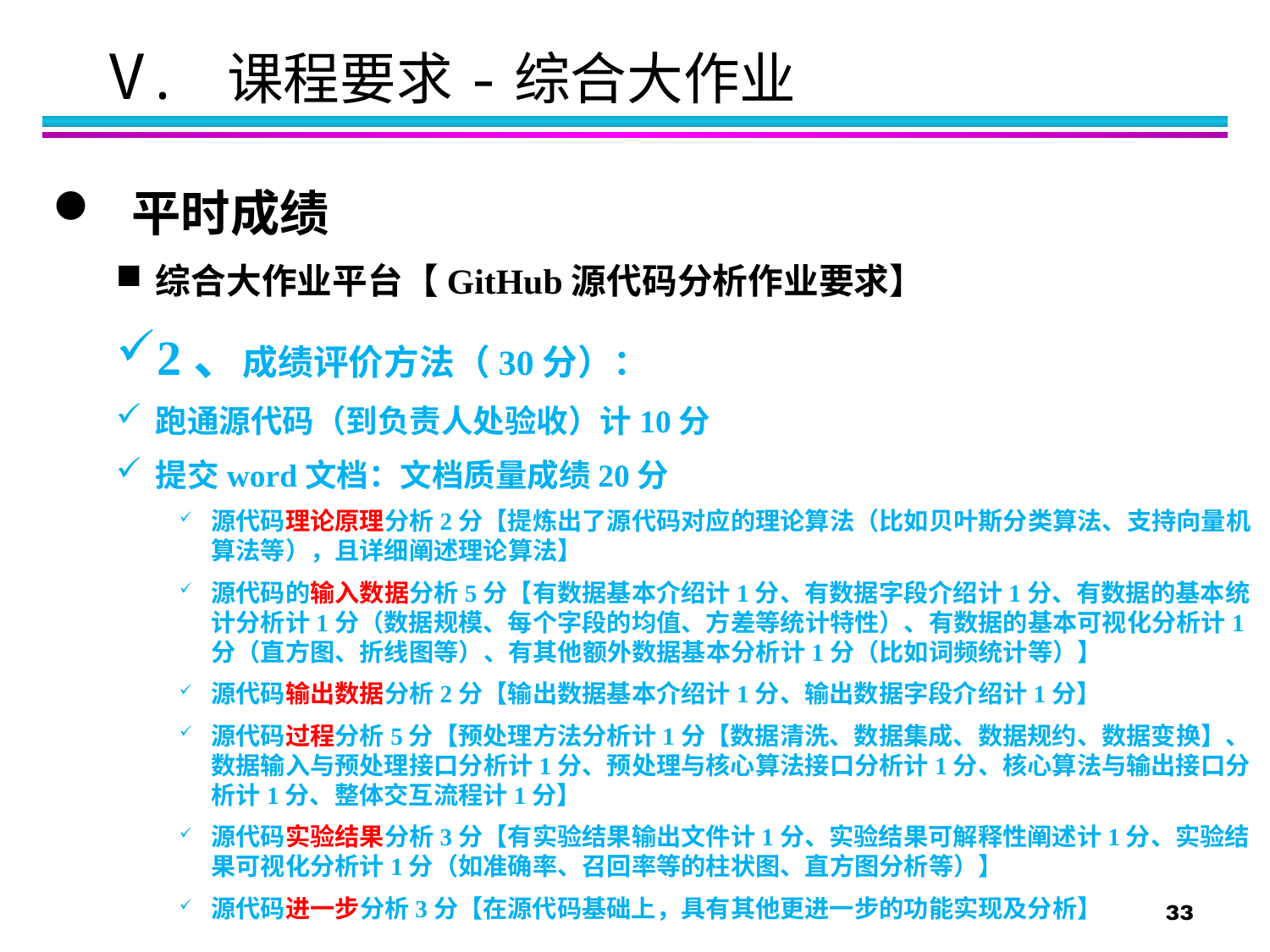

V. 课程要求-综合大作业
平时成绩
综合大作业平台【GitHub源代码分析作业要求】
2、成绩评价方法（30分）：
跑通源代码（到负责人处验收）计10分
提交word文档：文档质量成绩20分
源代码理论原理分析2分【提炼出了源代码对应的理论算法（比如贝叶斯分类算法、支持向量机算法等），且详细阐述理论算法】
源代码的输入数据分析5分【有数据基本介绍计1分、有数据字段介绍计1分、有数据的基本统计分析计1分（数据规模、每个字段的均值、方差等统计特性）、有数据的基本可视化分析计1分（直方图、折线图等）、有其他额外数据基本分析计1分（比如词频统计等）】
源代码输出数据分析2分【输出数据基本介绍计1分、输出数据字段介绍计1分】
源代码过程分析5分【预处理方法分析计1分【数据清洗、数据集成、数据规约、数据变换】、数据输入与预处理接口分析计1分、预处理与核心算法接口分析计1分、核心算法与输出接口分析计1分、整体交互流程计1分】
源代码实验结果分析3分【有实验结果输出文件计1分、实验结果可解释性阐述计1分、实验结果可视化分析计1分（如准确率、召回率等的柱状图、直方图分析等）】
源代码进一步分析3分【在源代码基础上，具有其他更进一步的功能实现及分析】
33